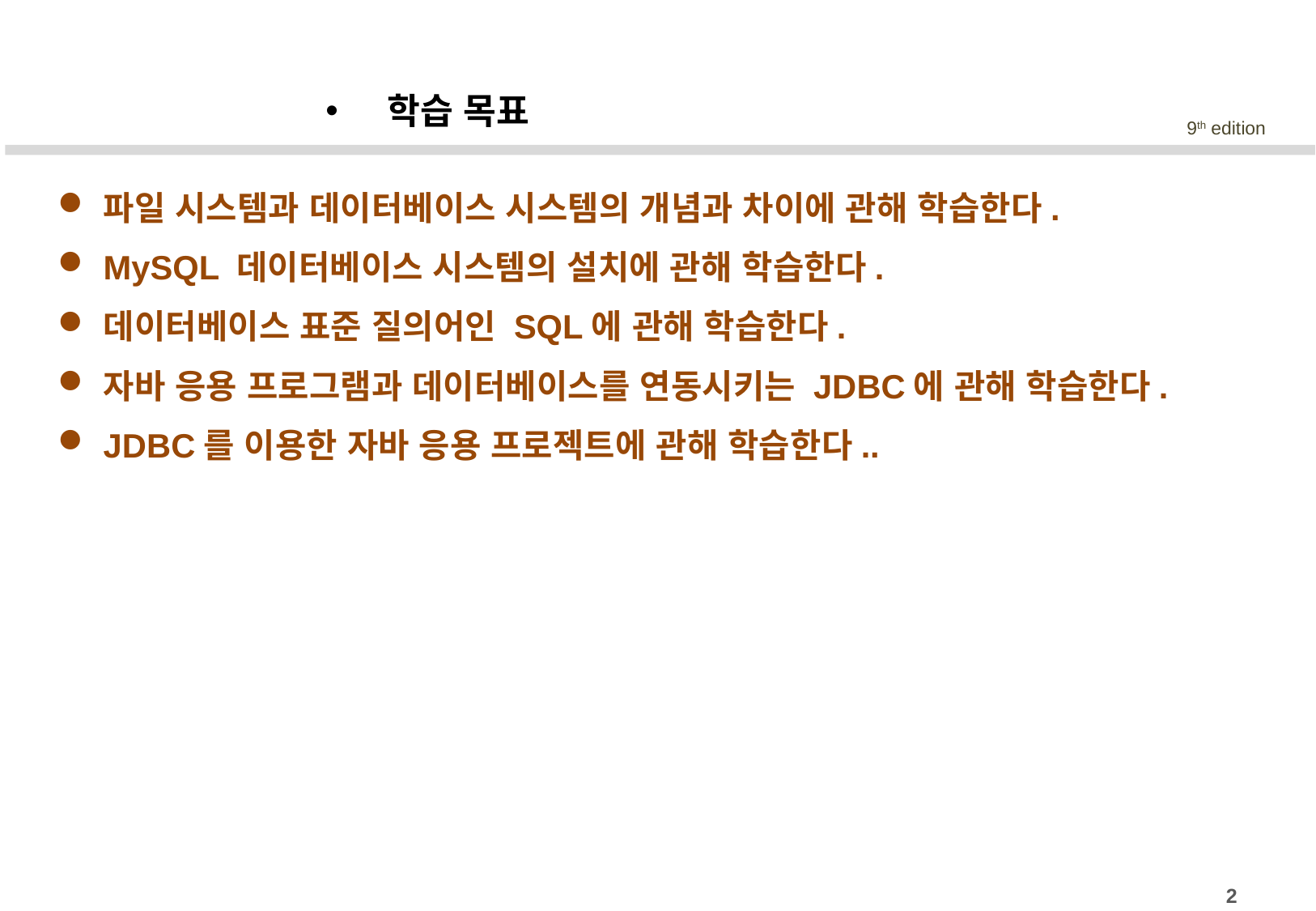

학습 목표
파일 시스템과 데이터베이스 시스템의 개념과 차이에 관해 학습한다.
MySQL 데이터베이스 시스템의 설치에 관해 학습한다.
데이터베이스 표준 질의어인 SQL에 관해 학습한다.
자바 응용 프로그램과 데이터베이스를 연동시키는 JDBC에 관해 학습한다.
JDBC를 이용한 자바 응용 프로젝트에 관해 학습한다..
2